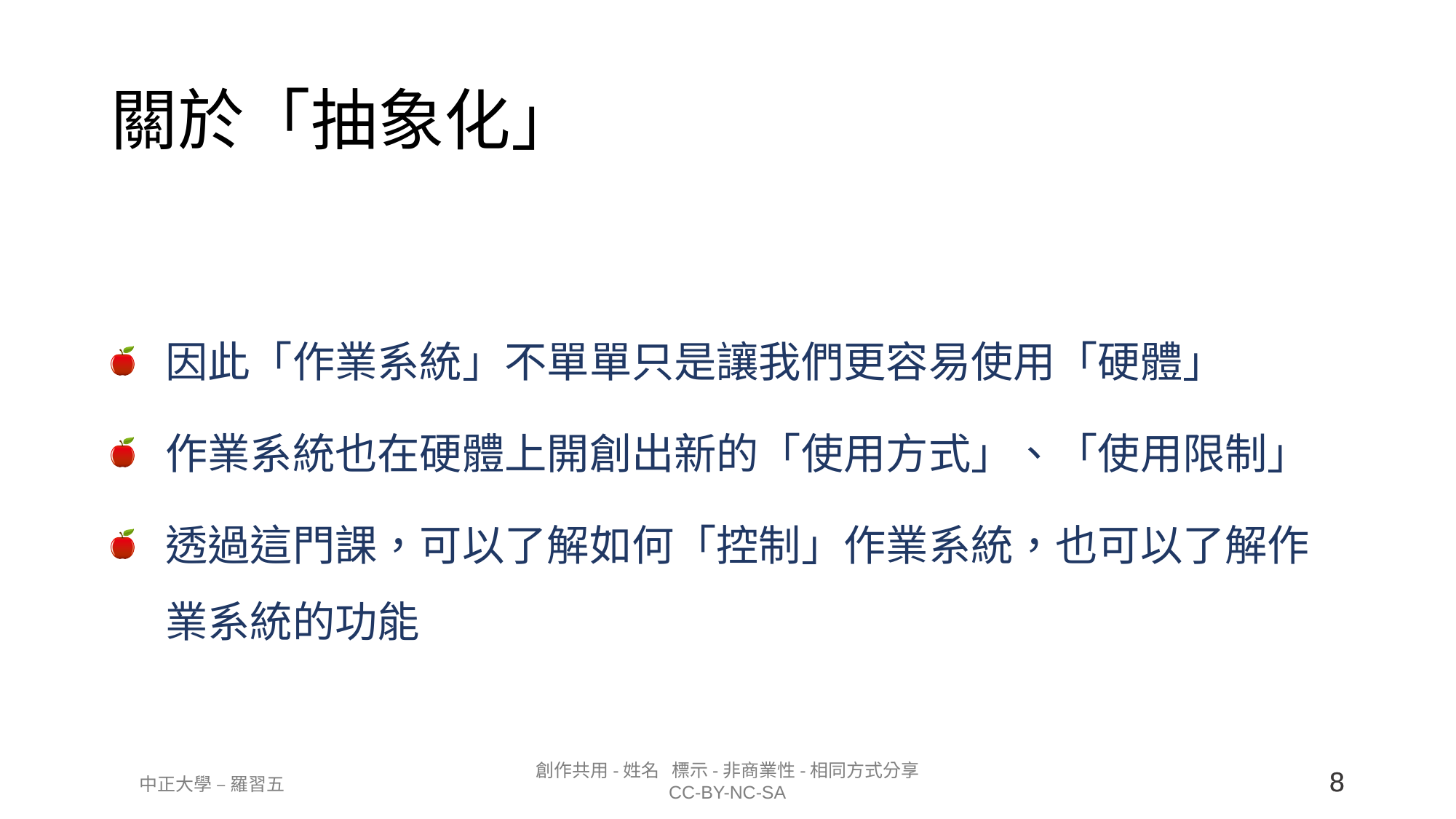

# 關於「抽象化」
因此「作業系統」不單單只是讓我們更容易使用「硬體」
作業系統也在硬體上開創出新的「使用方式」、「使用限制」
透過這門課，可以了解如何「控制」作業系統，也可以了解作業系統的功能